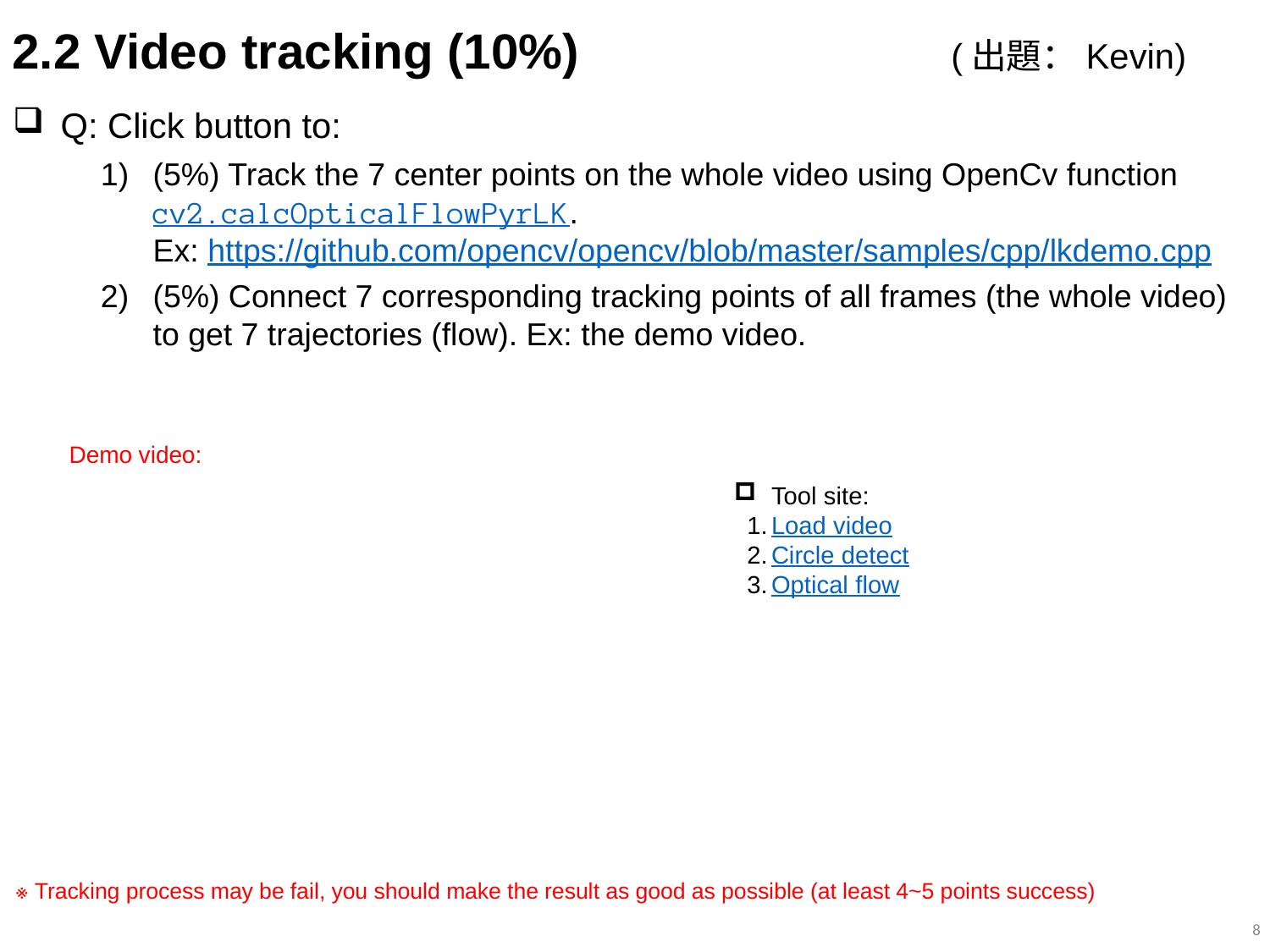

2.2 Video tracking (10%)                           (出題：Kevin)
Q: Click button to:
(5%) Track the 7 center points on the whole video using OpenCv function cv2.calcOpticalFlowPyrLK.
Ex: https://github.com/opencv/opencv/blob/master/samples/cpp/lkdemo.cpp
(5%) Connect 7 corresponding tracking points of all frames (the whole video) to get 7 trajectories (flow). Ex: the demo video.
Demo video:
Tool site:
Load video
Circle detect
Optical flow
※ Tracking process may be fail, you should make the result as good as possible (at least 4~5 points success)
8